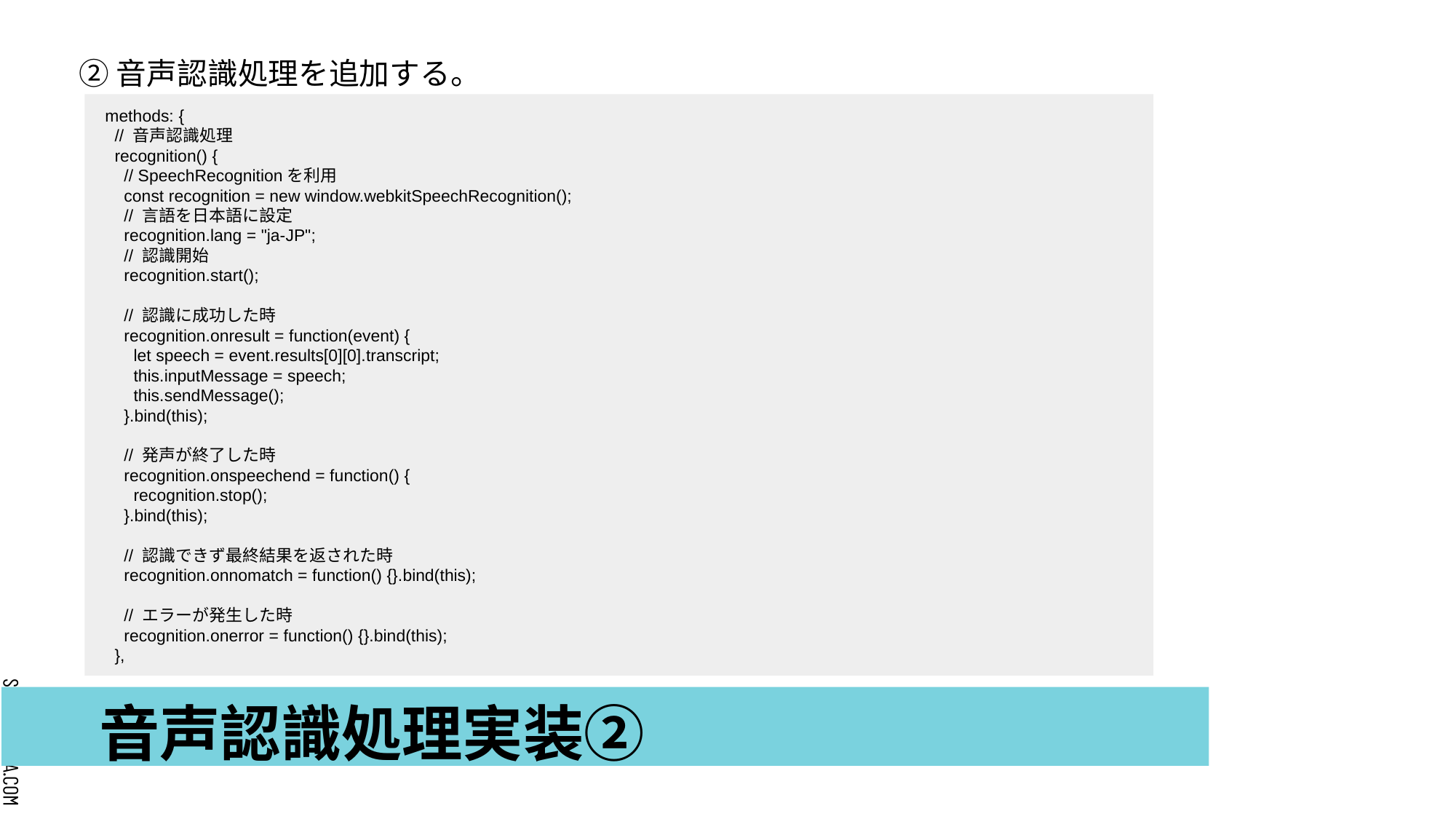

②音声認識処理を追加する。
  methods: {
    // 音声認識処理
    recognition() {
      // SpeechRecognitionを利用
      const recognition = new window.webkitSpeechRecognition();
      // 言語を日本語に設定
      recognition.lang = "ja-JP";
      // 認識開始
      recognition.start();

      // 認識に成功した時
      recognition.onresult = function(event) {
        let speech = event.results[0][0].transcript;
        this.inputMessage = speech;
        this.sendMessage();
      }.bind(this);

      // 発声が終了した時
      recognition.onspeechend = function() {
        recognition.stop();
      }.bind(this);

      // 認識できず最終結果を返された時
      recognition.onnomatch = function() {}.bind(this);

      // エラーが発生した時
      recognition.onerror = function() {}.bind(this);
    },
# 音声認識処理実装②